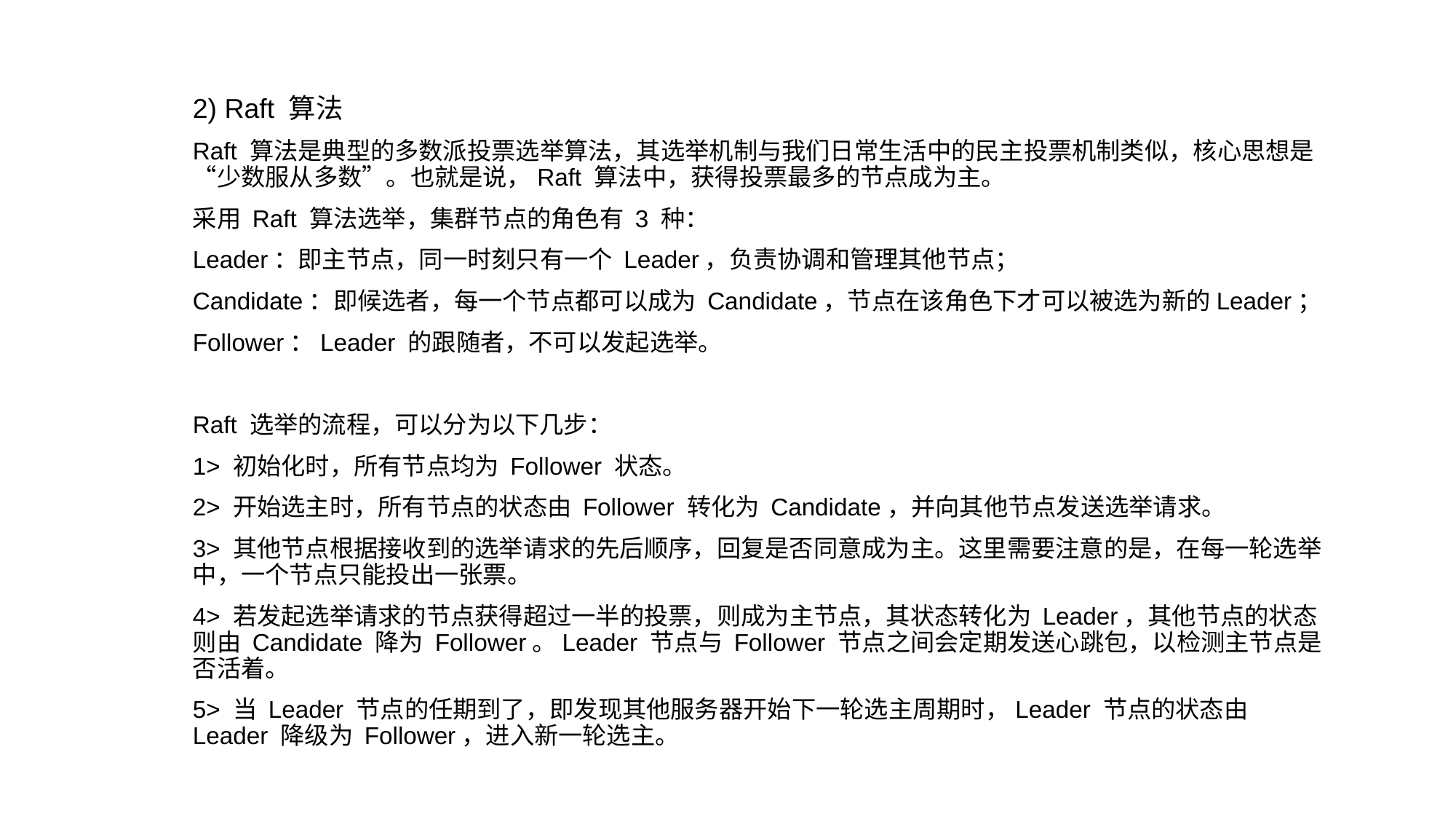

2) Raft 算法
Raft 算法是典型的多数派投票选举算法，其选举机制与我们日常生活中的民主投票机制类似，核心思想是“少数服从多数”。也就是说，Raft 算法中，获得投票最多的节点成为主。
采用 Raft 算法选举，集群节点的角色有 3 种：
Leader：即主节点，同一时刻只有一个 Leader，负责协调和管理其他节点；
Candidate：即候选者，每一个节点都可以成为 Candidate，节点在该角色下才可以被选为新的Leader；
Follower：Leader 的跟随者，不可以发起选举。

Raft 选举的流程，可以分为以下几步：
1> 初始化时，所有节点均为 Follower 状态。
2> 开始选主时，所有节点的状态由 Follower 转化为 Candidate，并向其他节点发送选举请求。
3> 其他节点根据接收到的选举请求的先后顺序，回复是否同意成为主。这里需要注意的是，在每一轮选举中，一个节点只能投出一张票。
4> 若发起选举请求的节点获得超过一半的投票，则成为主节点，其状态转化为 Leader，其他节点的状态则由 Candidate 降为 Follower。Leader 节点与 Follower 节点之间会定期发送心跳包，以检测主节点是否活着。
5> 当 Leader 节点的任期到了，即发现其他服务器开始下一轮选主周期时，Leader 节点的状态由 Leader 降级为 Follower，进入新一轮选主。